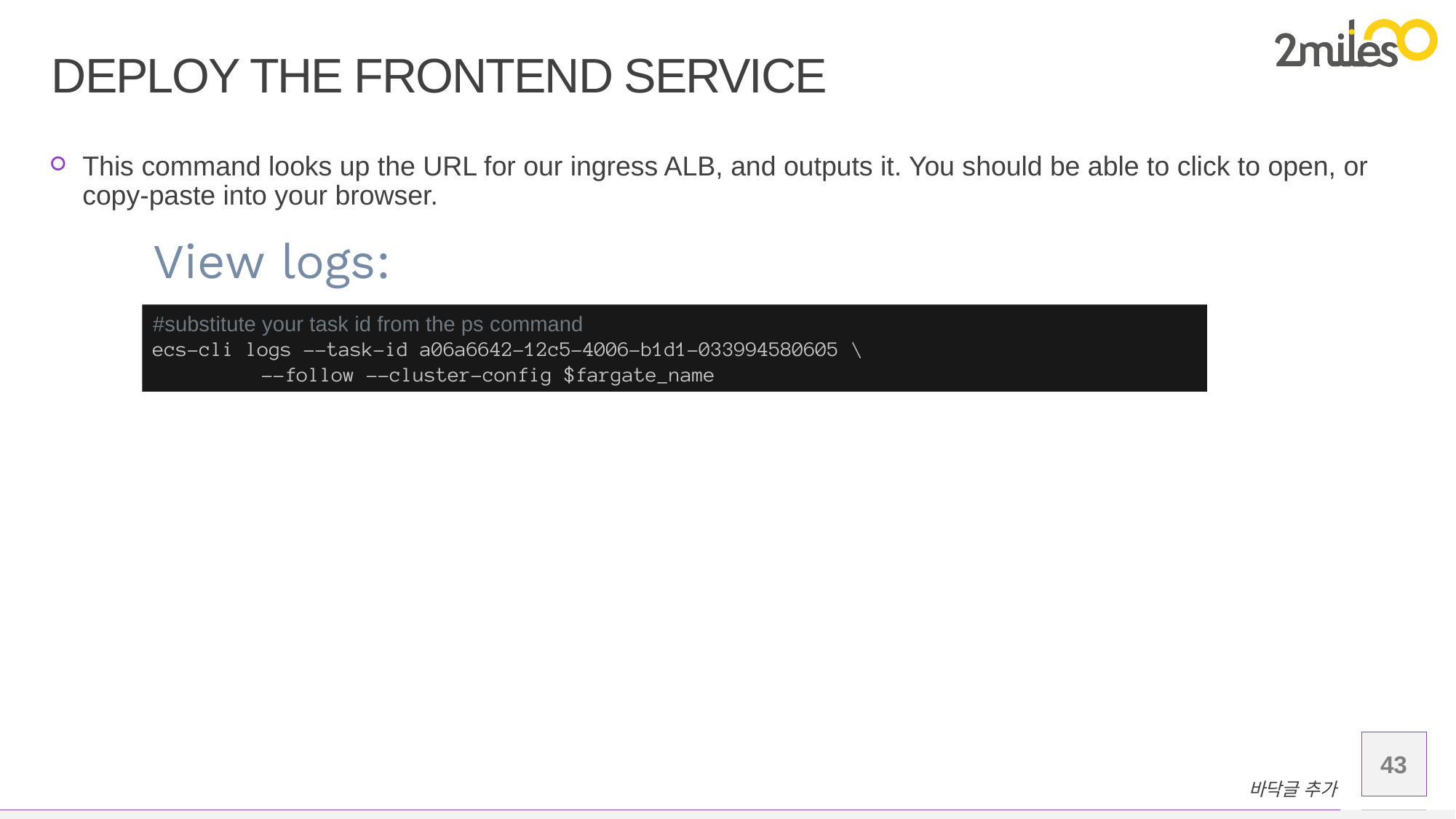

# Deploy the Frontend Service
This command looks up the URL for our ingress ALB, and outputs it. You should be able to click to open, or copy-paste into your browser.
View logs:
#substitute your task id from the ps command
ecs-cli logs --task-id a06a6642-12c5-4006-b1d1-033994580605 \
	--follow --cluster-config $fargate_name
43
바닥글 추가